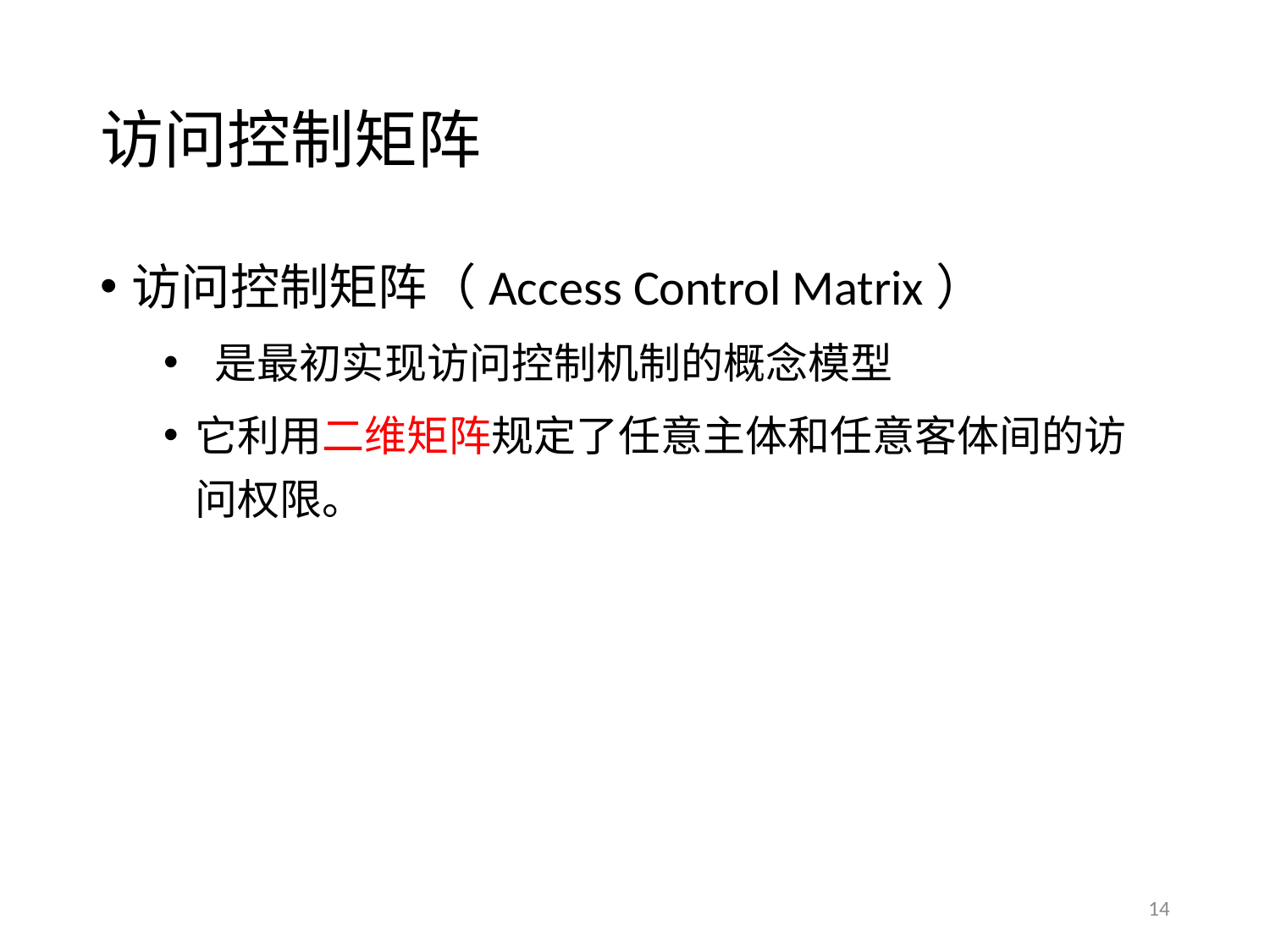

# 访问控制矩阵
访问控制矩阵（Access Control Matrix）
 是最初实现访问控制机制的概念模型
它利用二维矩阵规定了任意主体和任意客体间的访问权限。
14